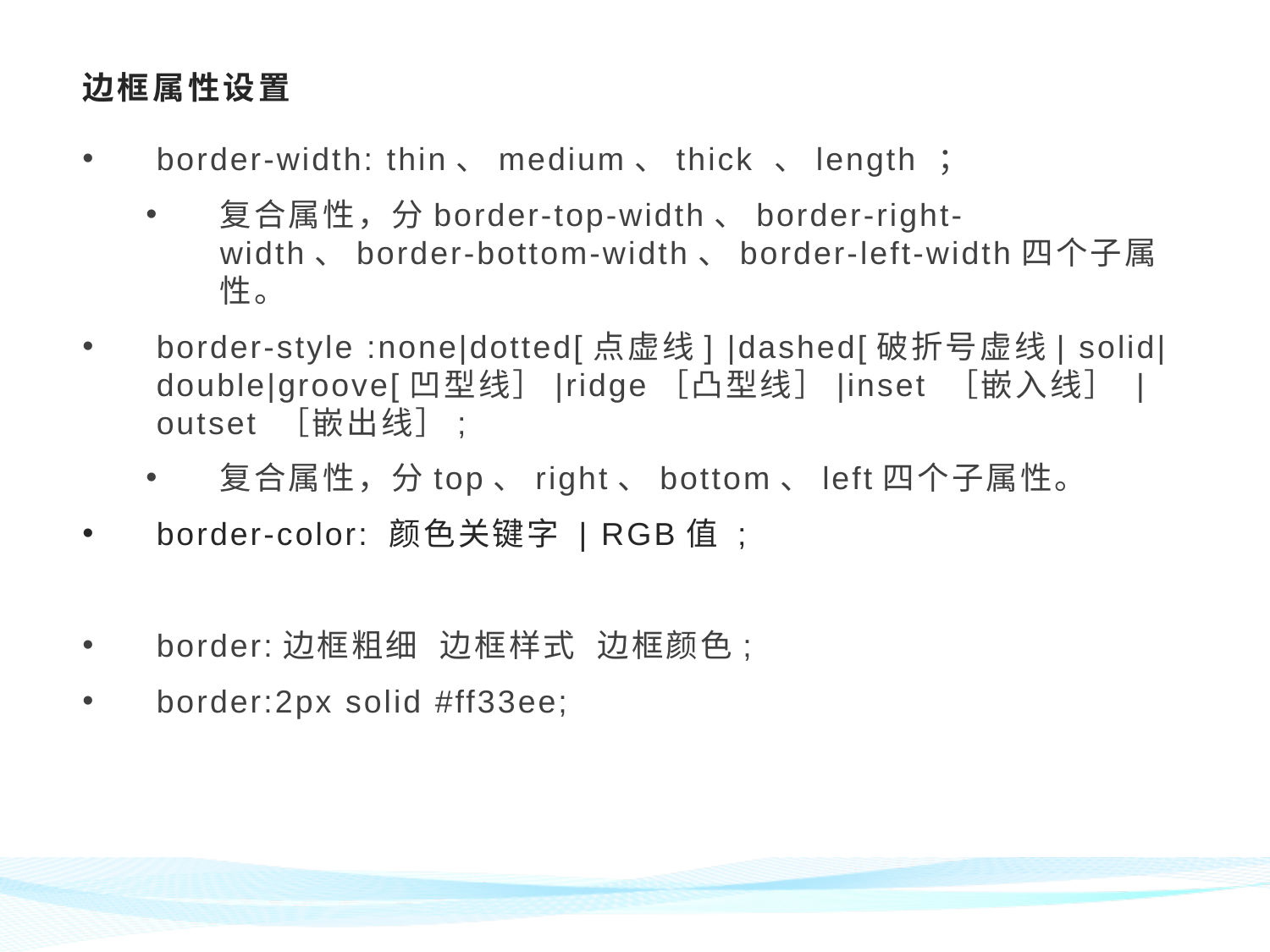

# 边框属性设置
border-width: thin、medium、thick 、length ；
复合属性，分border-top-width、border-right-width、border-bottom-width、border-left-width四个子属性。
border-style :none|dotted[点虚线] |dashed[破折号虚线| solid|double|groove[凹型线］|ridge［凸型线］|inset ［嵌入线］ |outset ［嵌出线］;
复合属性，分top、right、bottom、left四个子属性。
border-color: 颜色关键字 | RGB值 ;

border:边框粗细  边框样式  边框颜色;
border:2px solid #ff33ee;